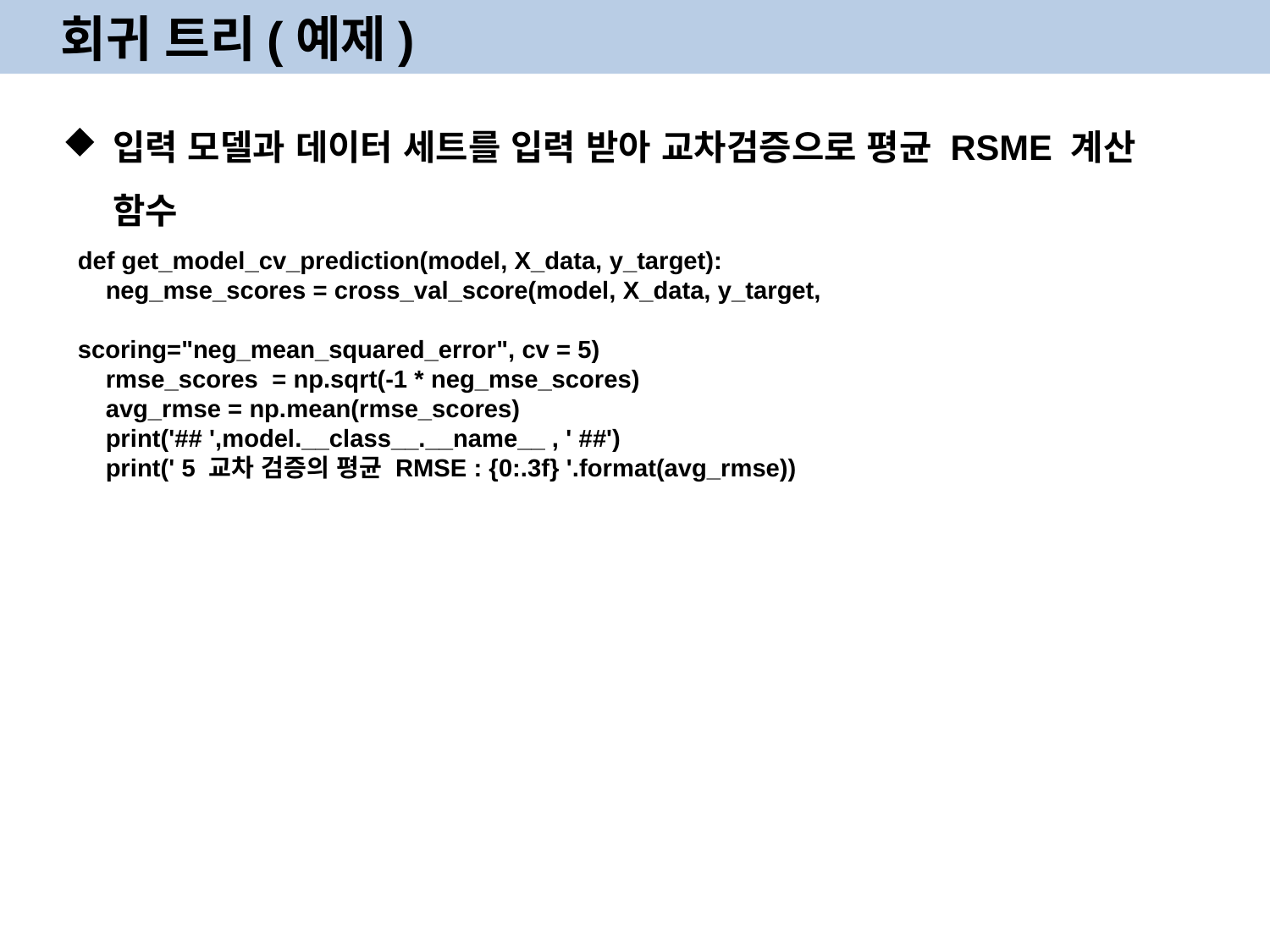

회귀 트리(예제)
입력 모델과 데이터 세트를 입력 받아 교차검증으로 평균 RSME 계산 함수
def get_model_cv_prediction(model, X_data, y_target):
    neg_mse_scores = cross_val_score(model, X_data, y_target,
							     scoring="neg_mean_squared_error", cv = 5)
    rmse_scores  = np.sqrt(-1 * neg_mse_scores)
    avg_rmse = np.mean(rmse_scores)
    print('## ',model.__class__.__name__ , ' ##')
    print(' 5 교차 검증의 평균 RMSE : {0:.3f} '.format(avg_rmse))